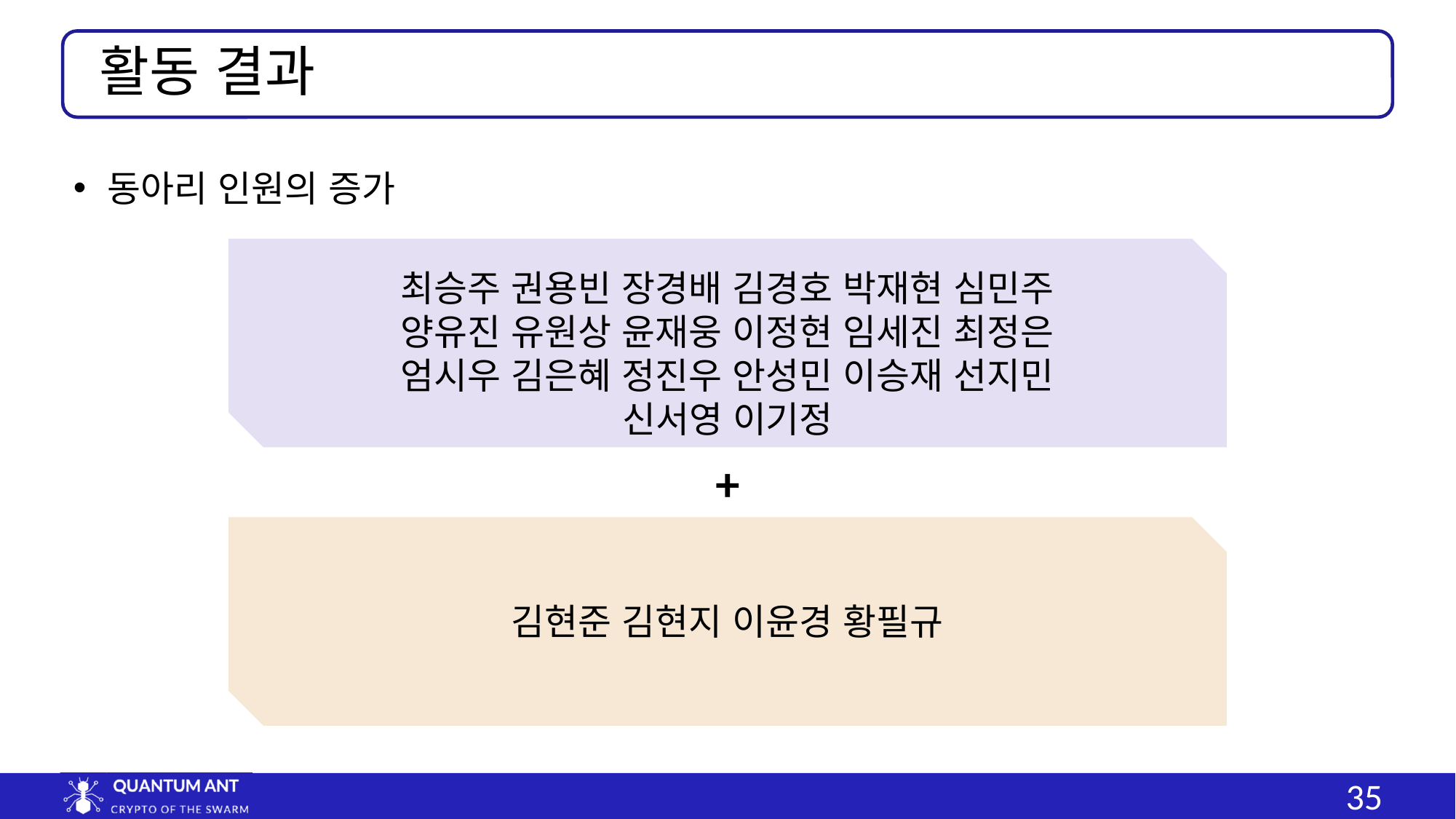

활동 결과

동아리 인원의 증가

최승주 권용빈 장경배 김경호 박재현 심민주
양유진 유원상 윤재웅 이정현 임세진 최정은
엄시우 김은혜 정진우 안성민 이승재 선지민
신서영 이기정
+

김현준 김현지 이윤경 황필규